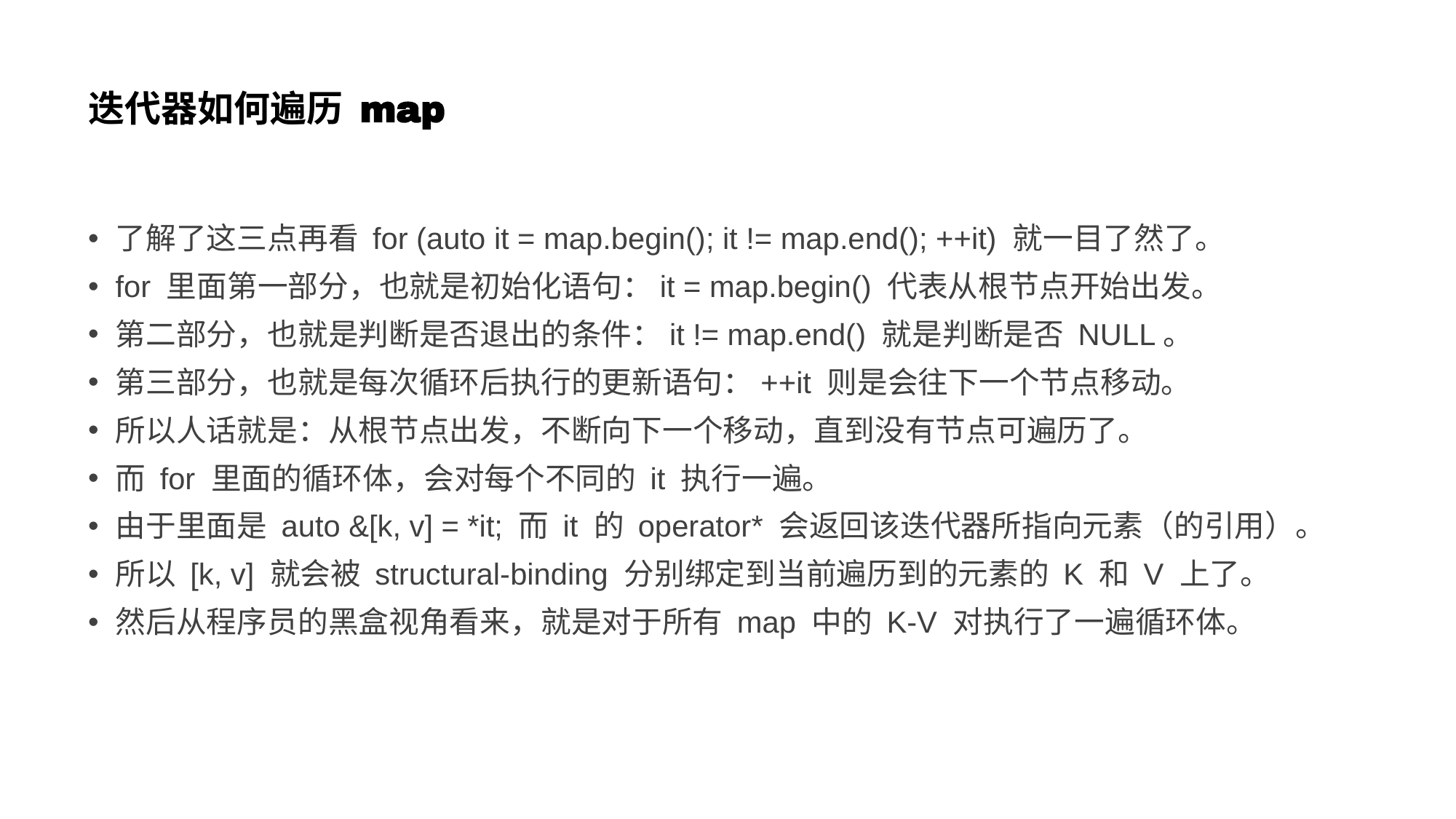

# 迭代器如何遍历 map
了解了这三点再看 for (auto it = map.begin(); it != map.end(); ++it) 就一目了然了。
for 里面第一部分，也就是初始化语句：it = map.begin() 代表从根节点开始出发。
第二部分，也就是判断是否退出的条件：it != map.end() 就是判断是否 NULL。
第三部分，也就是每次循环后执行的更新语句：++it 则是会往下一个节点移动。
所以人话就是：从根节点出发，不断向下一个移动，直到没有节点可遍历了。
而 for 里面的循环体，会对每个不同的 it 执行一遍。
由于里面是 auto &[k, v] = *it; 而 it 的 operator* 会返回该迭代器所指向元素（的引用）。
所以 [k, v] 就会被 structural-binding 分别绑定到当前遍历到的元素的 K 和 V 上了。
然后从程序员的黑盒视角看来，就是对于所有 map 中的 K-V 对执行了一遍循环体。